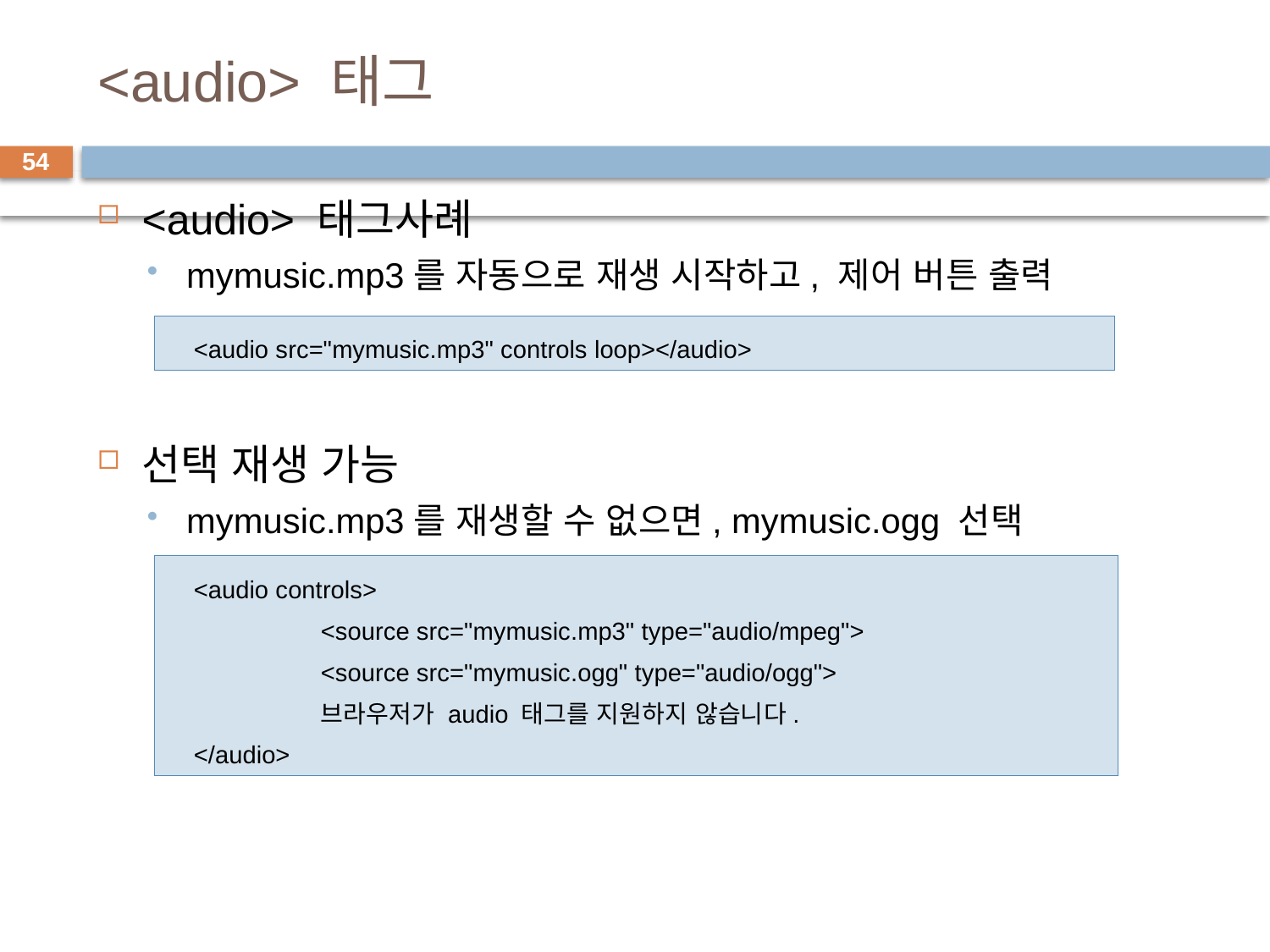

# <audio> 태그
54
<audio> 태그사례
mymusic.mp3를 자동으로 재생 시작하고, 제어 버튼 출력

선택 재생 가능
mymusic.mp3를 재생할 수 없으면, mymusic.ogg 선택

<audio src="mymusic.mp3" controls loop></audio>
<audio controls>
	<source src="mymusic.mp3" type="audio/mpeg">
	<source src="mymusic.ogg" type="audio/ogg">
	브라우저가 audio 태그를 지원하지 않습니다.
</audio>